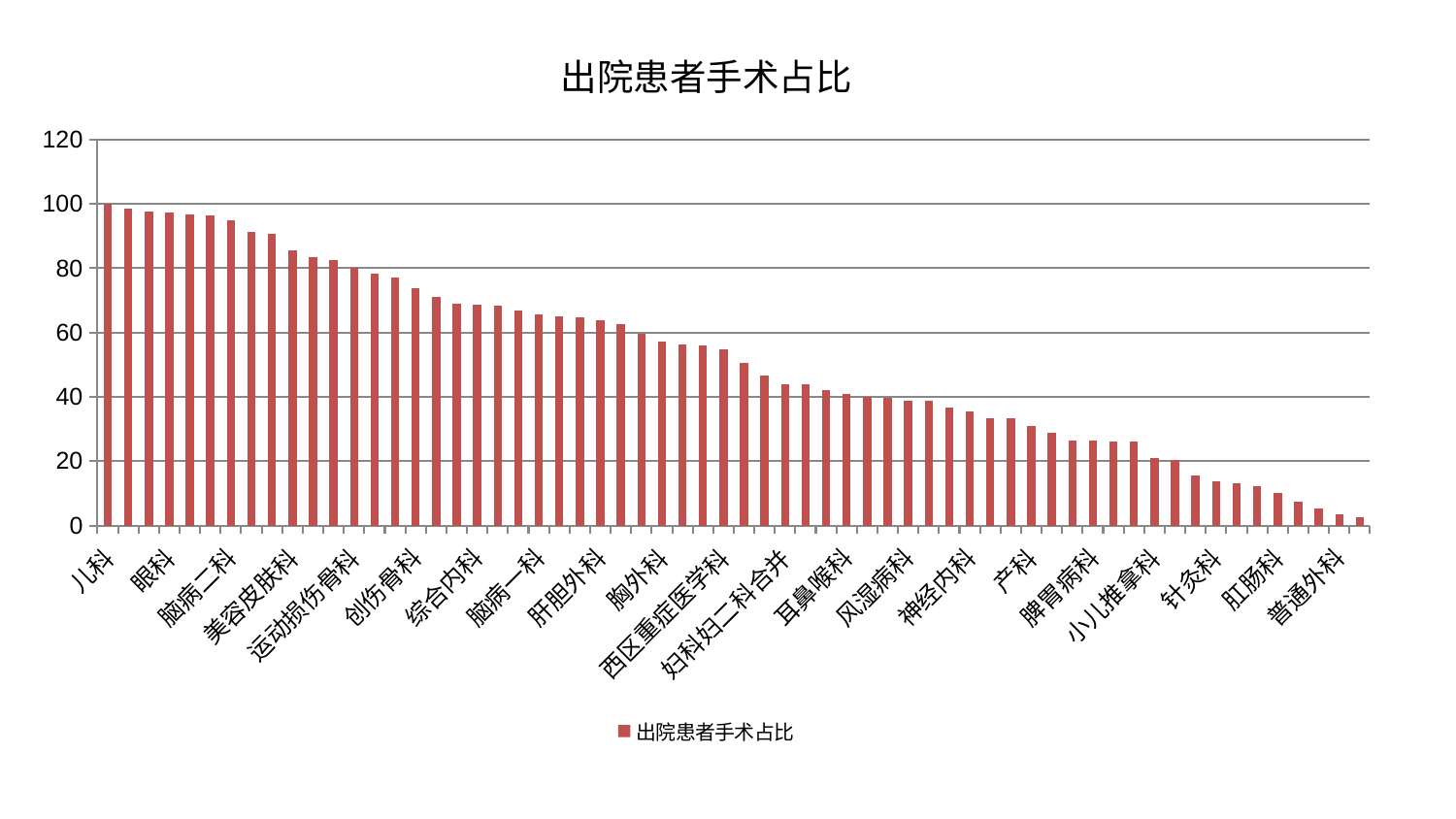

### Chart: 出院患者手术占比

| Category | 出院患者手术占比 |
|---|---|
| 儿科 | 100.0 |
| 周围血管科 | 98.61976259425862 |
| 脊柱骨科 | 97.54201554934912 |
| 眼科 | 97.3823602714134 |
| 中医经典科 | 96.71477394640452 |
| 老年医学科 | 96.35781852055405 |
| 脑病二科 | 94.83648997809004 |
| 皮肤科 | 91.3371426548601 |
| 妇二科 | 90.81240442057575 |
| 美容皮肤科 | 85.45009268365766 |
| 血液科 | 83.45997033280953 |
| 身心医学科 | 82.63085738496902 |
| 运动损伤骨科 | 80.19691193484206 |
| 心病四科 | 78.32149889586574 |
| 心病三科 | 77.05536727487268 |
| 创伤骨科 | 73.8827160185137 |
| 消化内科 | 70.96777114730956 |
| 中医外治中心 | 69.09627100603984 |
| 综合内科 | 68.6160814645702 |
| 关节骨科 | 68.38583480422002 |
| 心血管内科 | 66.7927683372126 |
| 脑病一科 | 65.79054440169757 |
| 显微骨科 | 65.01345484356297 |
| 妇科 | 64.61151540831217 |
| 肝胆外科 | 63.79255836768214 |
| 男科 | 62.63995694824953 |
| 脾胃科消化科合并 | 59.55612570070566 |
| 胸外科 | 57.178974276528244 |
| 口腔科 | 56.29401786555749 |
| 心病二科 | 56.120563282393334 |
| 西区重症医学科 | 54.93606568530126 |
| 骨科 | 50.68787609812252 |
| 肝病科 | 46.73625067557302 |
| 妇科妇二科合并 | 43.95375358724492 |
| 治未病中心 | 43.817773514707454 |
| 东区肾病科 | 42.20955625457296 |
| 耳鼻喉科 | 40.8614711521505 |
| 医院 | 40.000028422156994 |
| 乳腺甲状腺外科 | 39.61907648837223 |
| 风湿病科 | 38.84990799575084 |
| 脑病三科 | 38.71647993033434 |
| 微创骨科 | 36.62435326641073 |
| 神经内科 | 35.501449073025675 |
| 泌尿外科 | 33.262787154029496 |
| 肾病科 | 33.2257534135209 |
| 产科 | 30.884970505534184 |
| 内分泌科 | 28.84934615522793 |
| 肿瘤内科 | 26.534471820376744 |
| 脾胃病科 | 26.30298914590779 |
| 康复科 | 26.08494376382318 |
| 呼吸内科 | 25.978049567388126 |
| 小儿推拿科 | 20.98111344733753 |
| 东区重症医学科 | 20.47505843048424 |
| 小儿骨科 | 15.510493451575778 |
| 针灸科 | 13.714041338213839 |
| 重症医学科 | 13.090944376568299 |
| 神经外科 | 12.305565216774555 |
| 肛肠科 | 10.228500776922026 |
| 心病一科 | 7.400512403903377 |
| 推拿科 | 5.294909350128267 |
| 普通外科 | 3.404323724656866 |
| 肾脏内科 | 2.5033404497481815 |
148